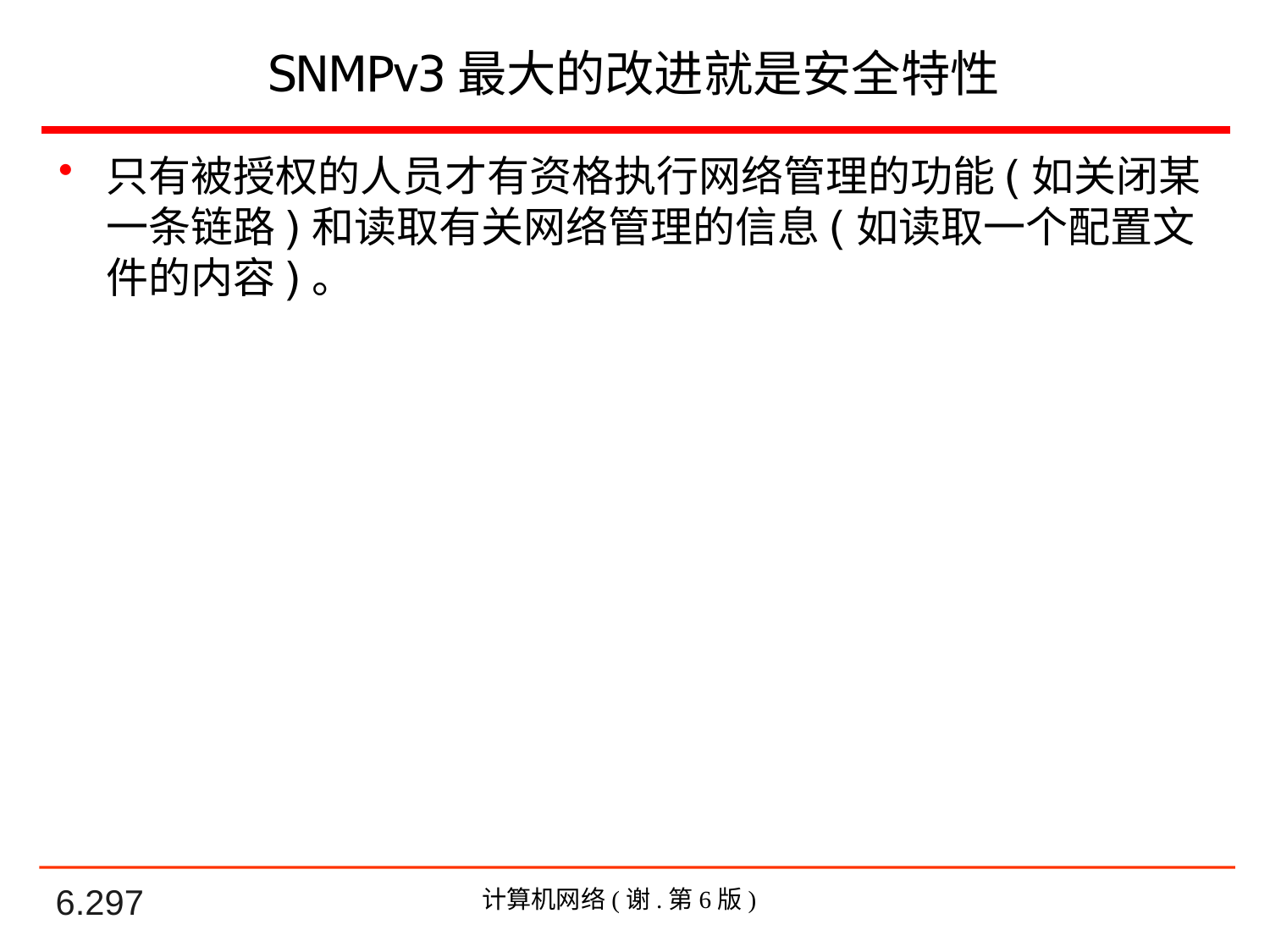

# SNMPv3最大的改进就是安全特性
只有被授权的人员才有资格执行网络管理的功能(如关闭某一条链路)和读取有关网络管理的信息(如读取一个配置文件的内容)。